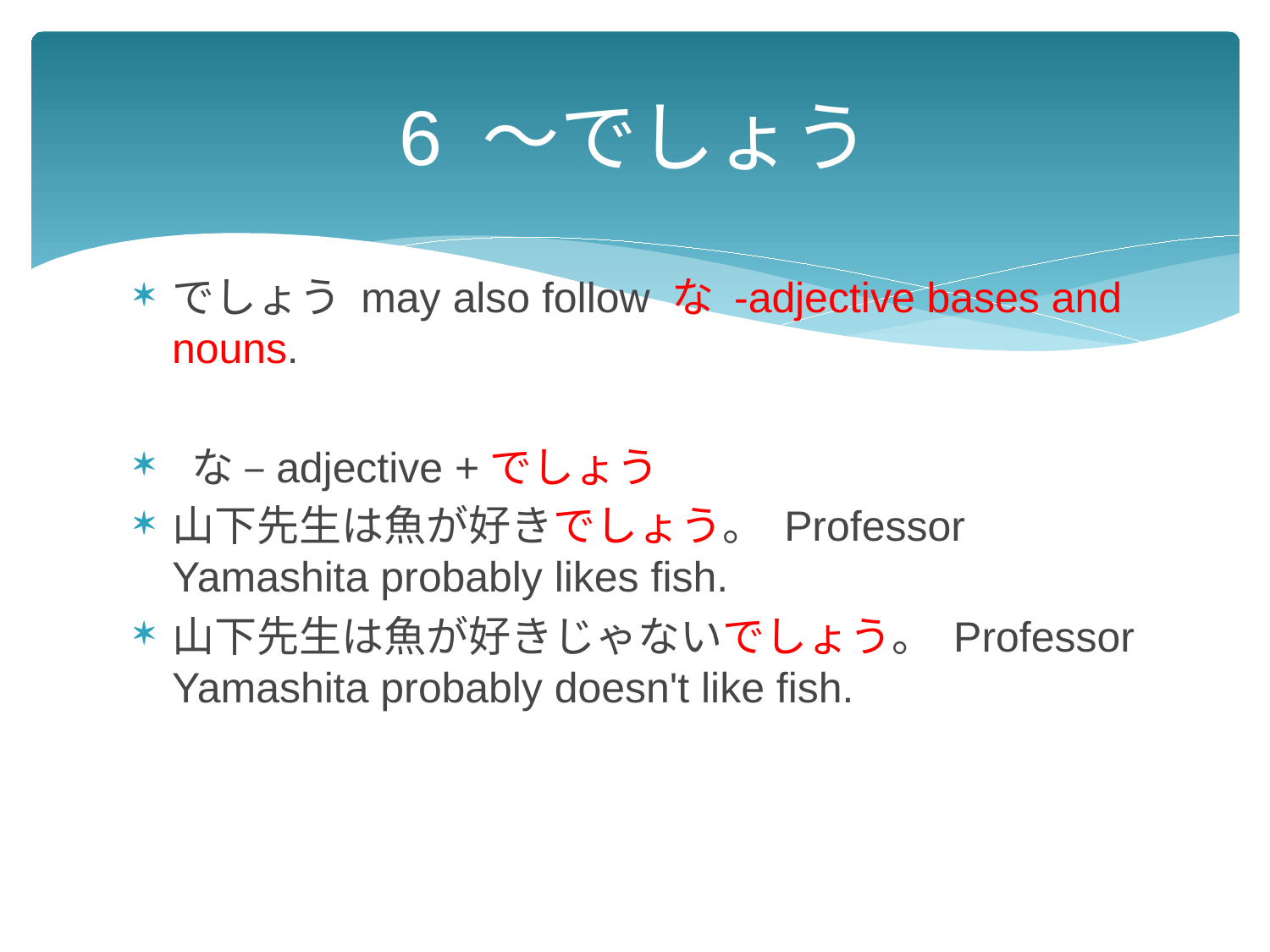

# 6 ～でしょう
でしょう may also follow な -adjective bases and nouns.

 な –adjective +でしょう
山下先生は魚が好きでしょう。 Professor Yamashita probably likes fish.
山下先生は魚が好きじゃないでしょう。 Professor Yamashita probably doesn't like fish.